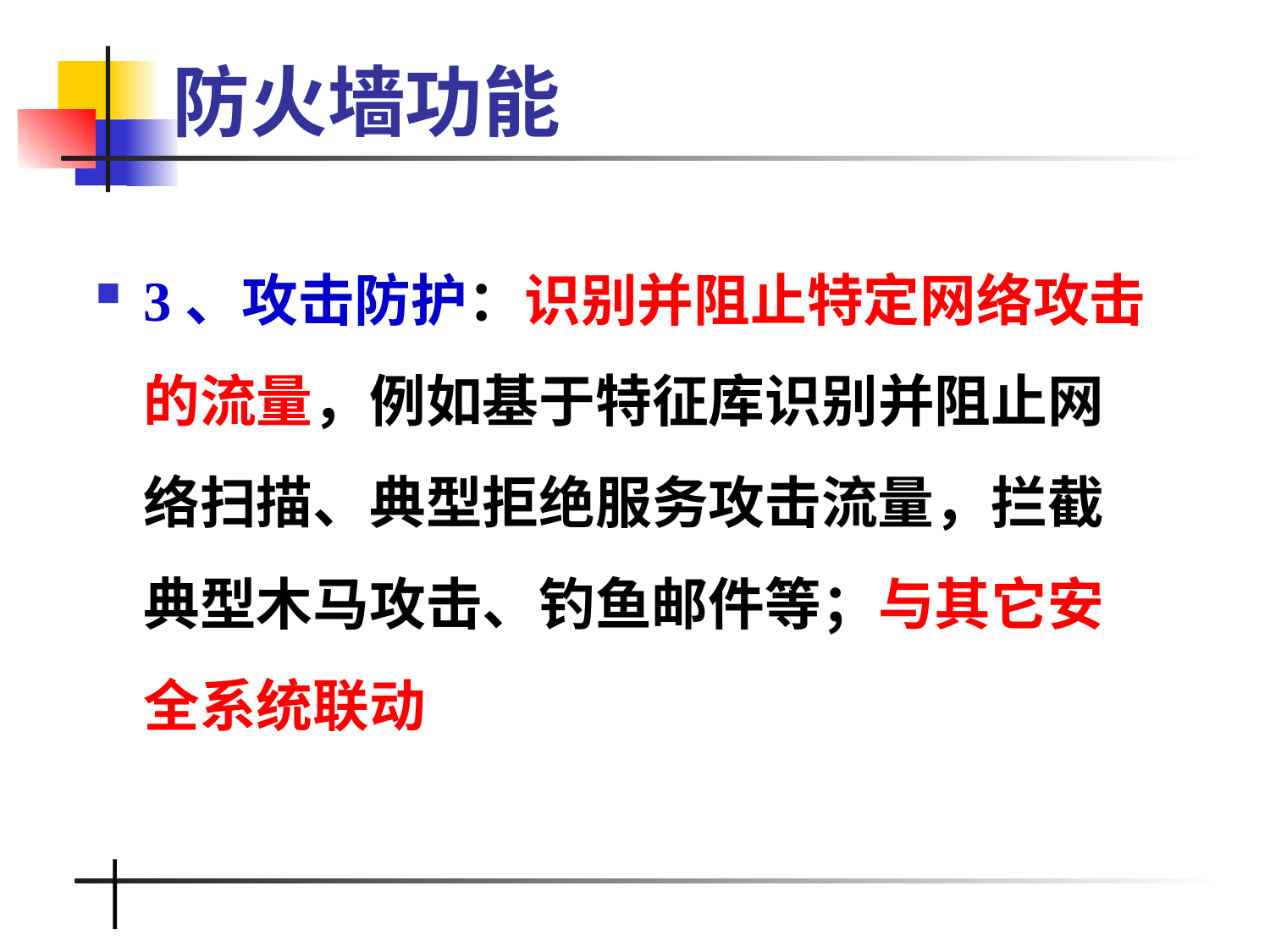

# 防火墙功能
3、攻击防护：识别并阻止特定网络攻击的流量，例如基于特征库识别并阻止网络扫描、典型拒绝服务攻击流量，拦截典型木马攻击、钓鱼邮件等；与其它安全系统联动